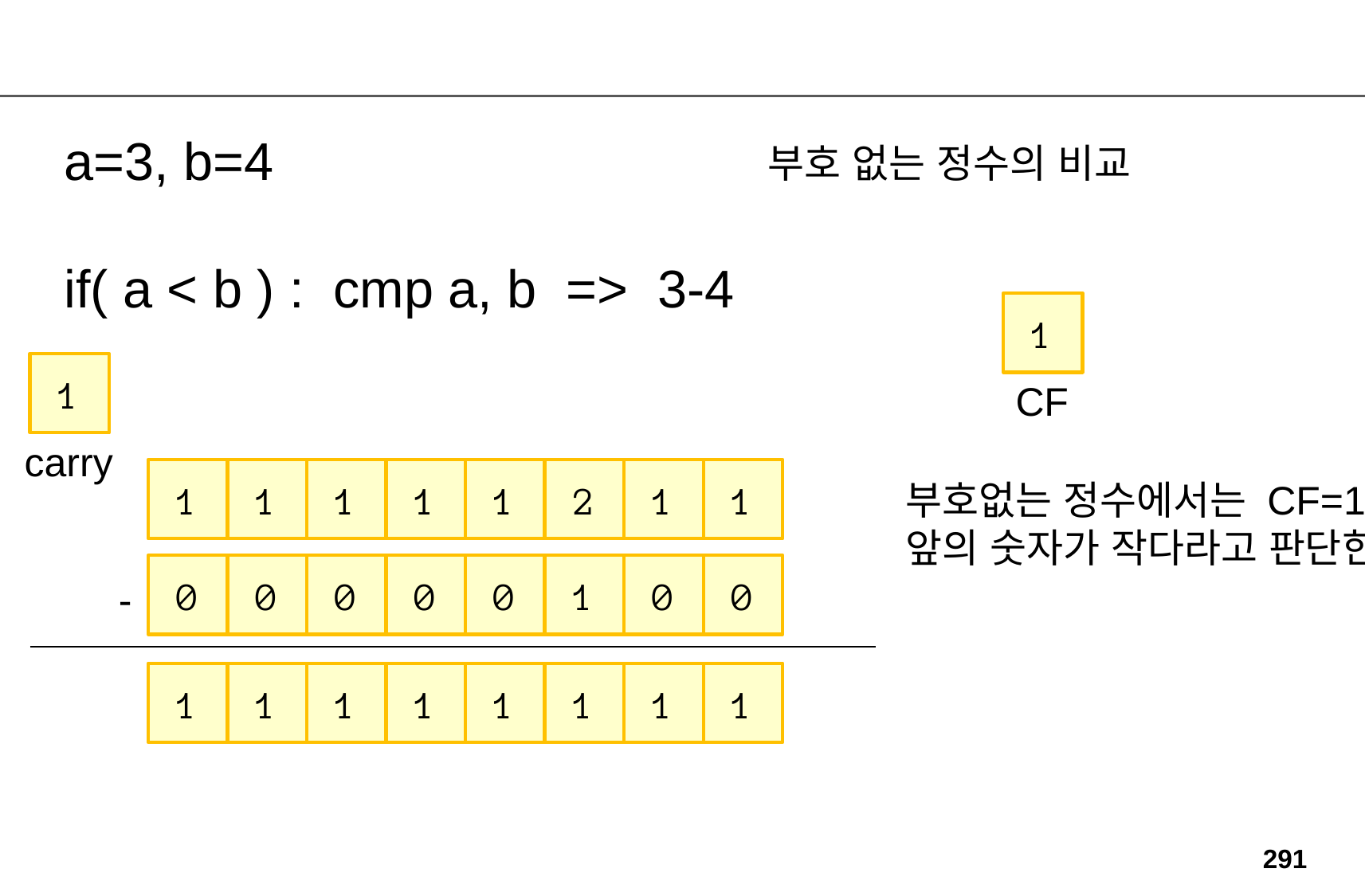

a=3, b=4

if( a < b ) :  cmp a, b  =>  3-4
부호 없는 정수의 비교
1
1
CF
carry
1
1
1
1
1
2
1
1
부호없는 정수에서는 CF=1이면
앞의 숫자가 작다라고 판단한다.
0
0
0
0
0
1
0
0
-
1
1
1
1
1
1
1
1